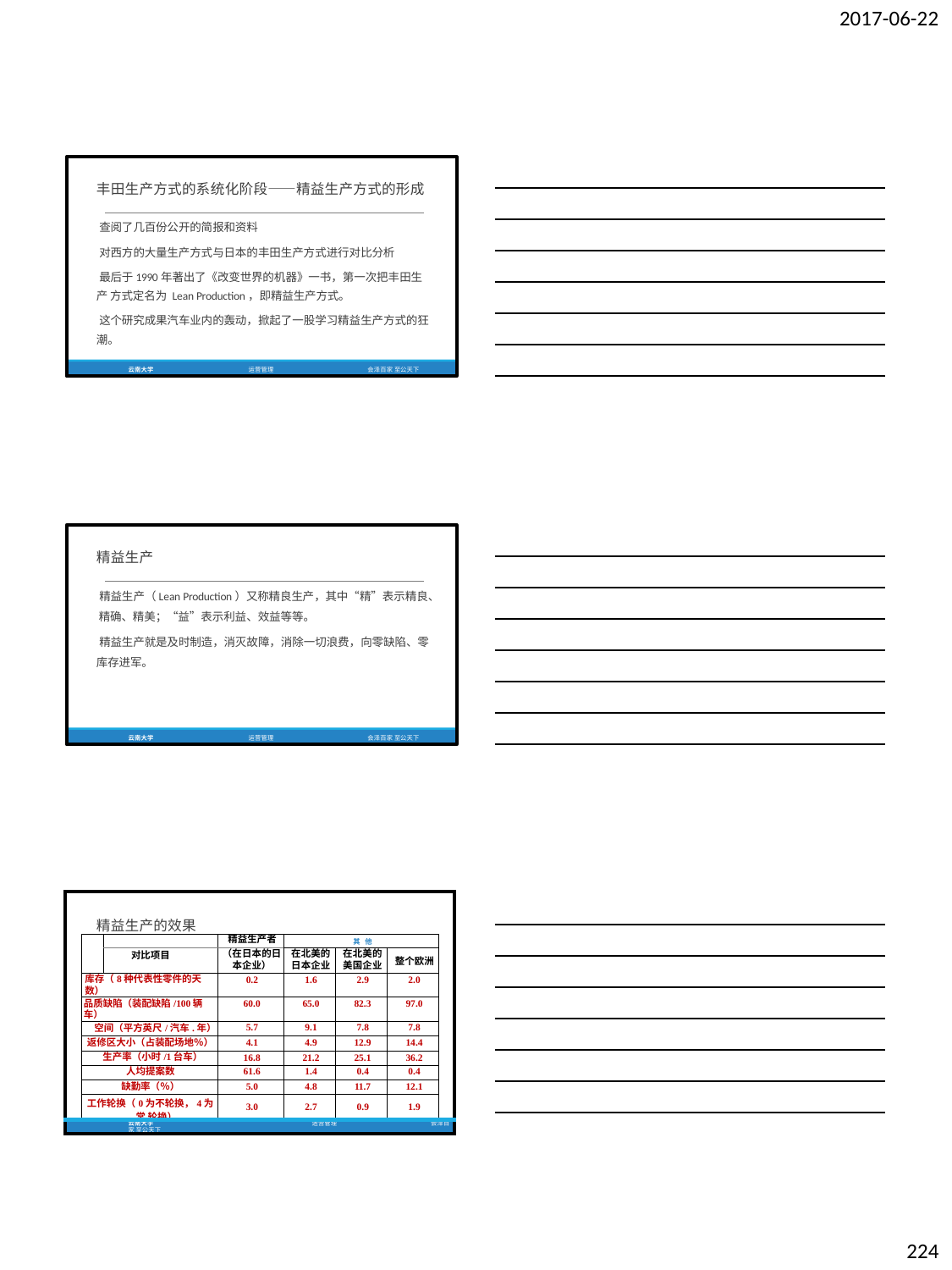

2017-06-22

丰田生产方式的系统化阶段——精益生产方式的形成

查阅了几百份公开的简报和资料

对西方的大量生产方式与日本的丰田生产方式进行对比分析
最后于1990年著出了《改变世界的机器》一书，第一次把丰田生产 方式定名为 Lean Production，即精益生产方式。
这个研究成果汽车业内的轰动，掀起了一股学习精益生产方式的狂 潮。

云南大学
运营管理
会泽百家 至公天下

精益生产

精益生产（Lean Production）又称精良生产，其中“精”表示精良、 精确、精美；“益”表示利益、效益等等。
精益生产就是及时制造，消灭故障，消除一切浪费，向零缺陷、零 库存进军。

云南大学
运营管理
会泽百家 至公天下

| 精益生产的效果 |  |  |  |  |  |  |  |
| --- | --- | --- | --- | --- | --- | --- | --- |
|  |  |  | 精益生产者 | 其 他 |  |  |  |
|  |  | 对比项目 | （在日本的日 本企业） | 在北美的 日本企业 | 在北美的 美国企业 | 整个欧洲 |  |
|  | 库存（8种代表性零件的天数） |  | 0.2 | 1.6 | 2.9 | 2.0 |  |
|  | 品质缺陷（装配缺陷/100辆车） |  | 60.0 | 65.0 | 82.3 | 97.0 |  |
|  | 空间（平方英尺/汽车.年） |  | 5.7 | 9.1 | 7.8 | 7.8 |  |
|  | 返修区大小（占装配场地％） |  | 4.1 | 4.9 | 12.9 | 14.4 |  |
|  | 生产率（小时/1台车） |  | 16.8 | 21.2 | 25.1 | 36.2 |  |
|  | 人均提案数 |  | 61.6 | 1.4 | 0.4 | 0.4 |  |
|  | 缺勤率（％） |  | 5.0 | 4.8 | 11.7 | 12.1 |  |
|  | 工作轮换（0为不轮换，4为常 轮换） |  | 3.0 | 2.7 | 0.9 | 1.9 |  |
|  |  |  |  |  |  |  |  |
| 云南大学 运营管理 会泽百家 至公天下 |  |  |  |  |  |  |  |

224